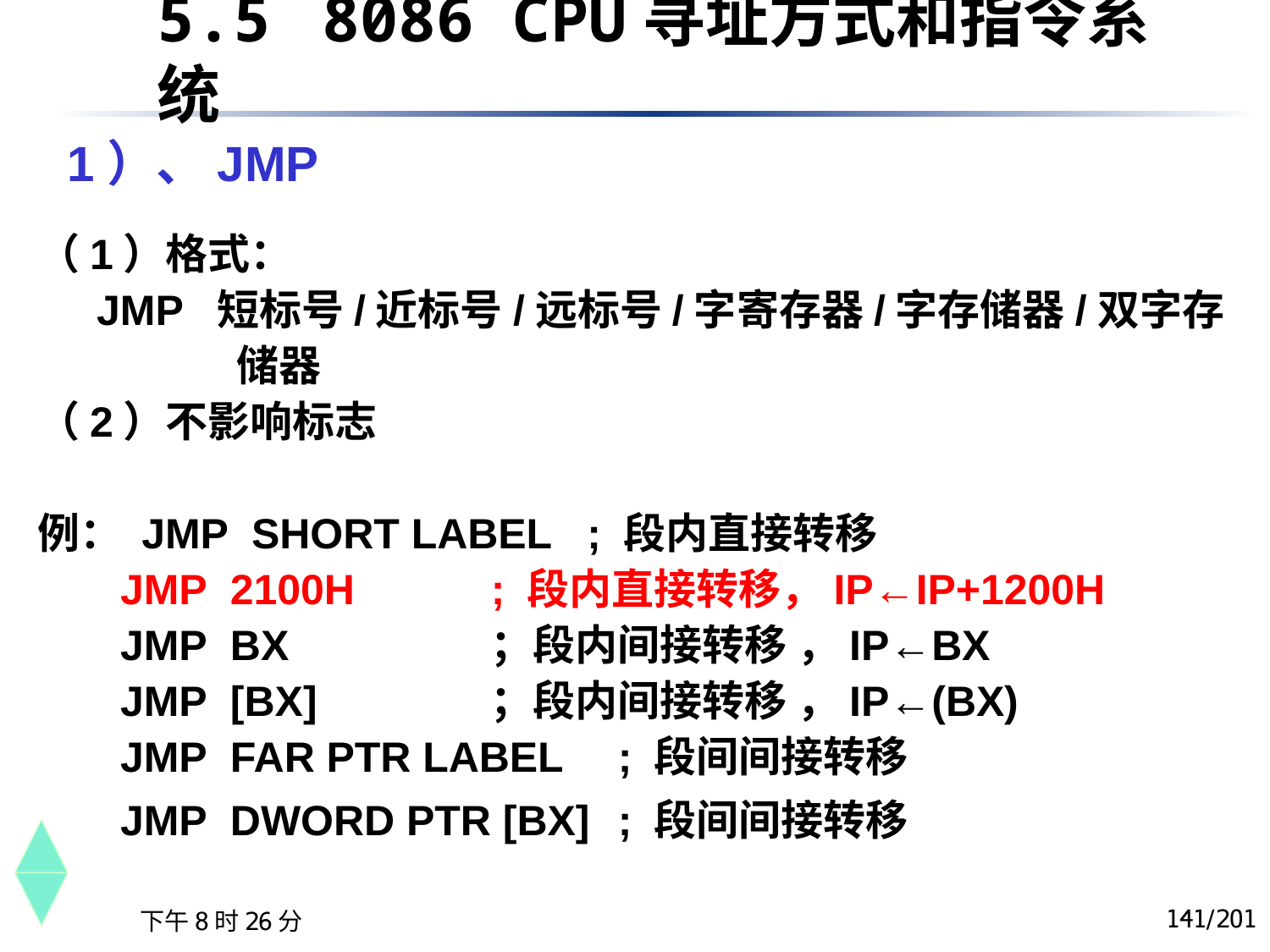

5.5	 8086 CPU寻址方式和指令系统
# 1）、JMP
（1）格式：
     JMP  短标号/近标号/远标号/字寄存器/字存储器/双字存储器
（2）不影响标志

例： JMP  SHORT LABEL   ; 段内直接转移
       JMP  2100H		; 段内直接转移，IP←IP+1200H
       JMP  BX 		；段内间接转移 ，IP←BX
       JMP  [BX]		；段内间接转移 ，IP←(BX)
       JMP  FAR PTR LABEL  	; 段间间接转移
       JMP  DWORD PTR [BX] 	; 段间间接转移
141/201
下午8时26分